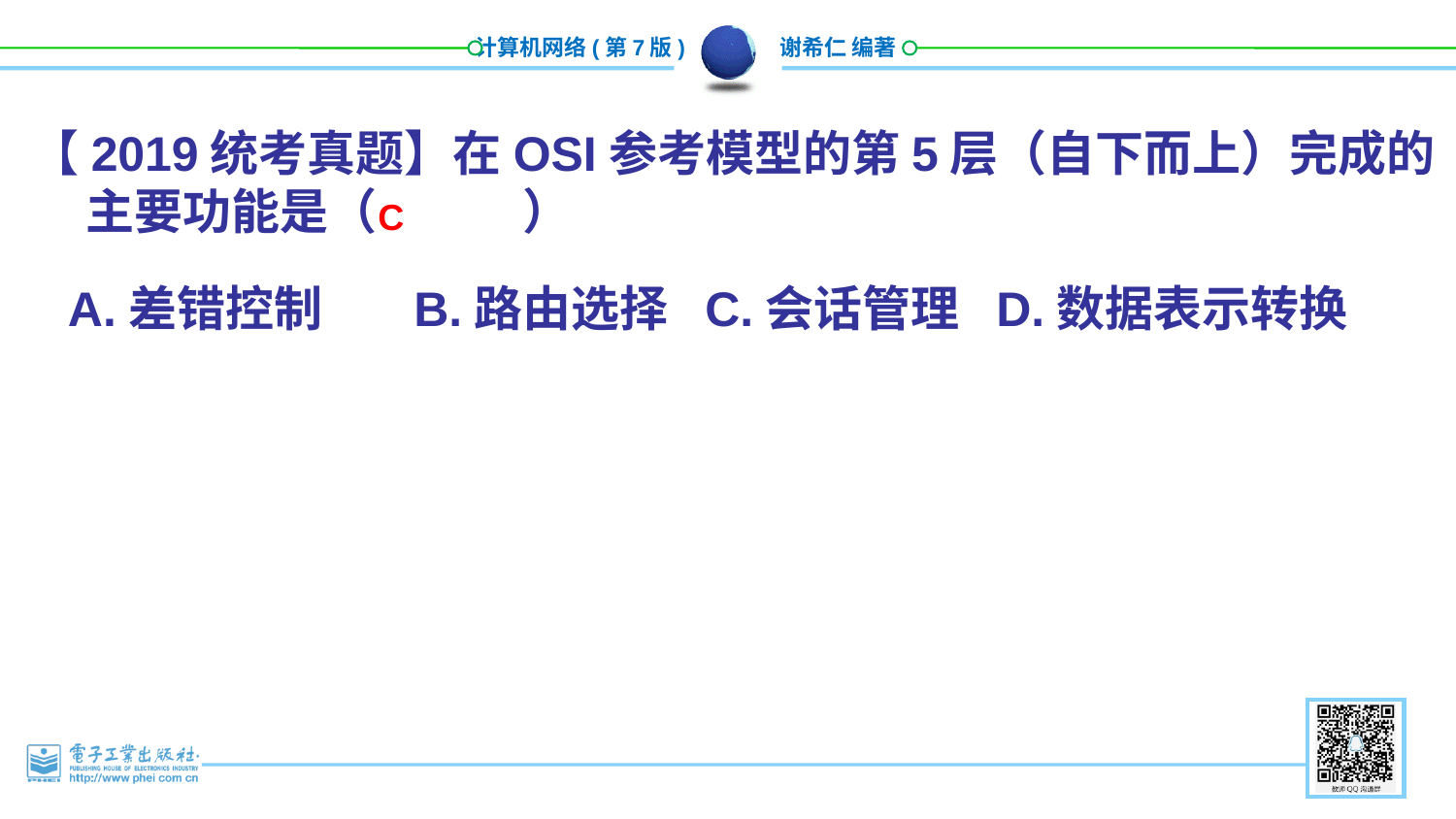

【2019统考真题】在OSI参考模型的第5层（自下而上）完成的主要功能是（  	）
C
A.差错控制	B.路由选择  	C.会话管理   	D.数据表示转换